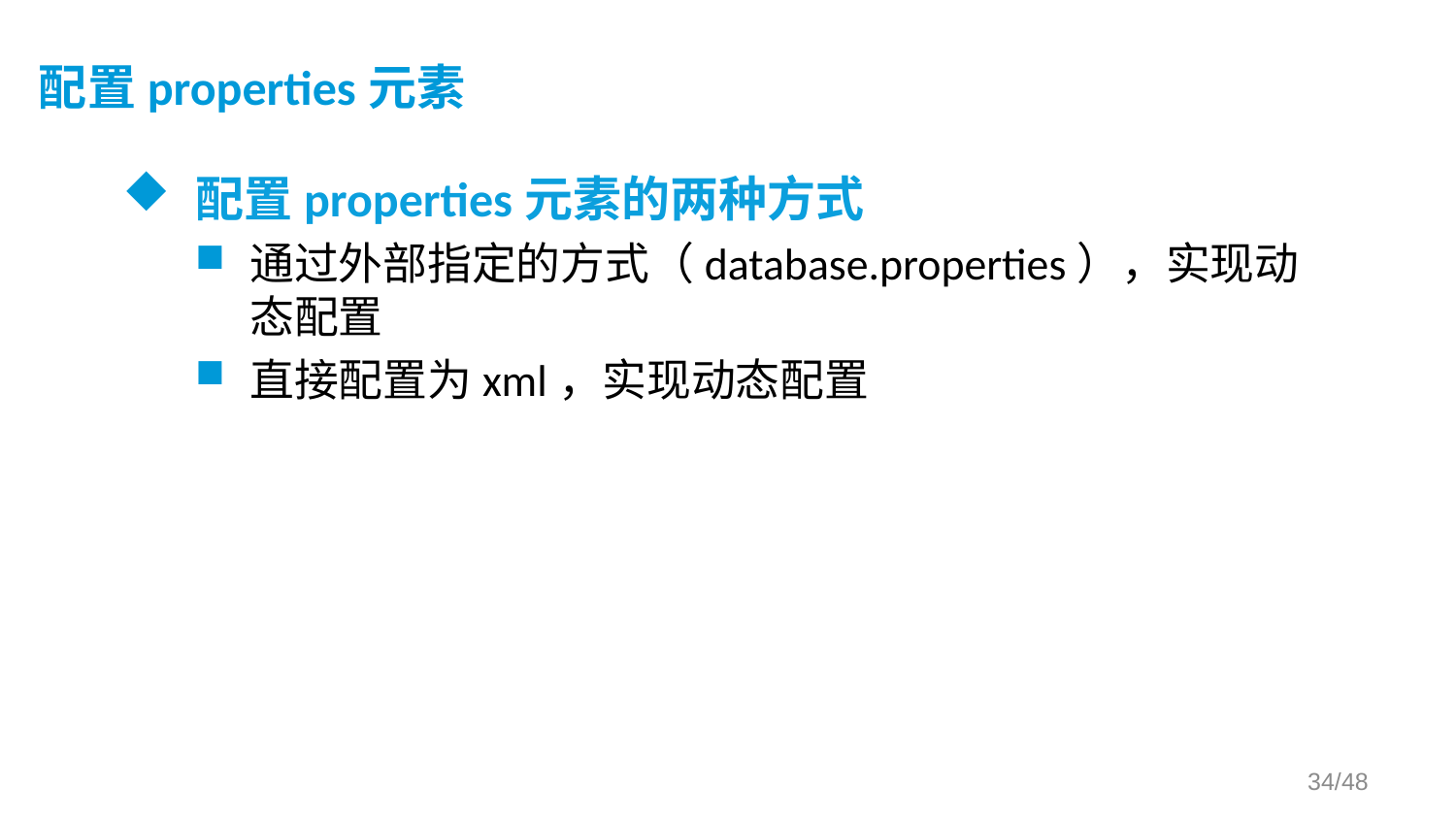

# 配置properties元素
配置properties元素的两种方式
通过外部指定的方式（database.properties），实现动态配置
直接配置为xml，实现动态配置

34/48